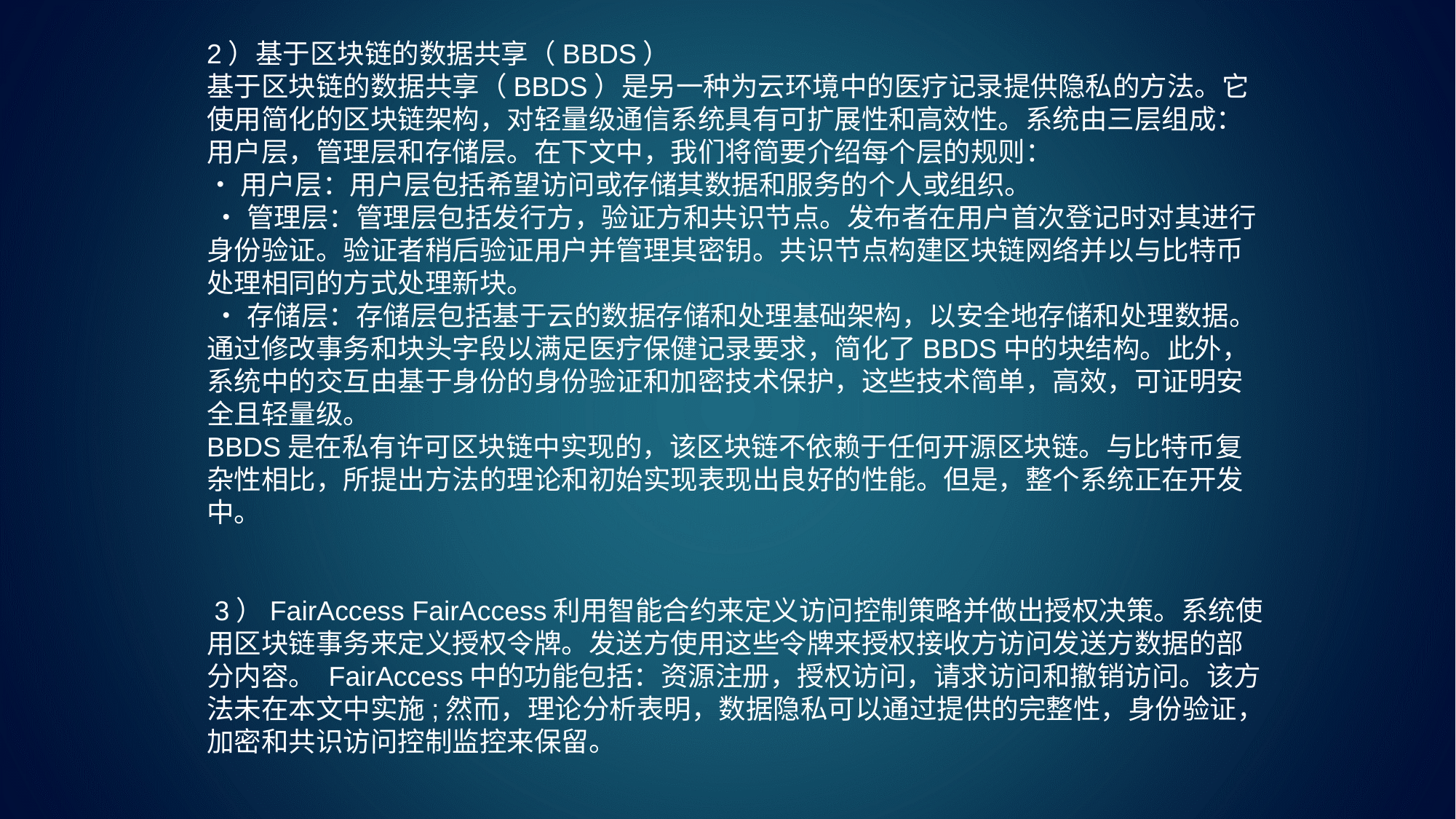

2）基于区块链的数据共享（BBDS）
基于区块链的数据共享（BBDS）是另一种为云环境中的医疗记录提供隐私的方法。它使用简化的区块链架构，对轻量级通信系统具有可扩展性和高效性。系统由三层组成：用户层，管理层和存储层。在下文中，我们将简要介绍每个层的规则：
•用户层：用户层包括希望访问或存储其数据和服务的个人或组织。
 •管理层：管理层包括发行方，验证方和共识节点。发布者在用户首次登记时对其进行身份验证。验证者稍后验证用户并管理其密钥。共识节点构建区块链网络并以与比特币处理相同的方式处理新块。
 •存储层：存储层包括基于云的数据存储和处理基础架构，以安全地存储和处理数据。
通过修改事务和块头字段以满足医疗保健记录要求，简化了BBDS中的块结构。此外，系统中的交互由基于身份的身份验证和加密技术保护，这些技术简单，高效，可证明安全且轻量级。
BBDS是在私有许可区块链中实现的，该区块链不依赖于任何开源区块链。与比特币复杂性相比，所提出方法的理论和初始实现表现出良好的性能。但是，整个系统正在开发中。

 3）FairAccess FairAccess利用智能合约来定义访问控制策略并做出授权决策。系统使用区块链事务来定义授权令牌。发送方使用这些令牌来授权接收方访问发送方数据的部分内容。 FairAccess中的功能包括：资源注册，授权访问，请求访问和撤销访问。该方法未在本文中实施;然而，理论分析表明，数据隐私可以通过提供的完整性，身份验证，加密和共识访问控制监控来保留。